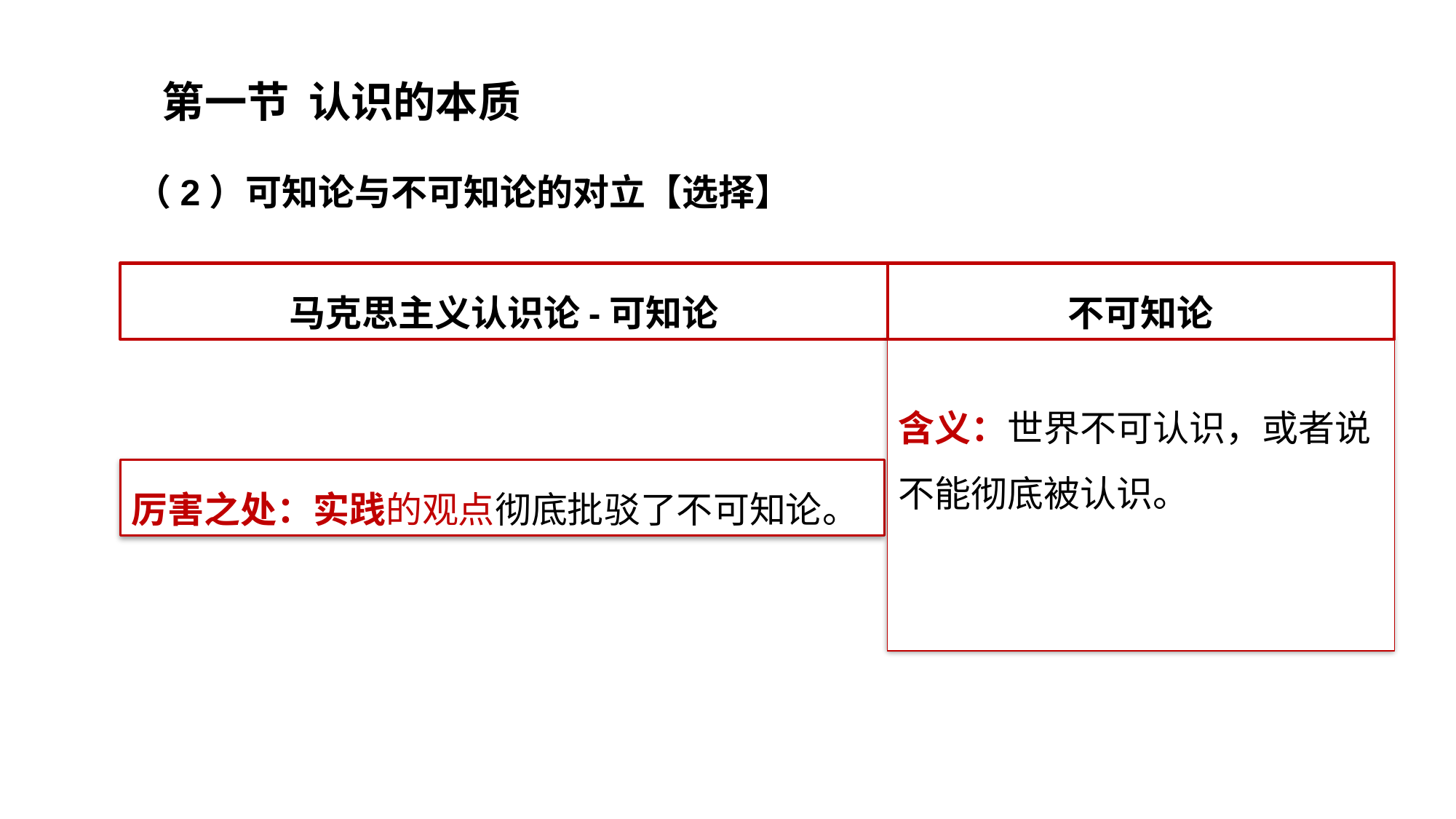

第一节  认识的本质
（2）可知论与不可知论的对立【选择】
马克思主义认识论-可知论
厉害之处：实践的观点彻底批驳了不可知论。
不可知论

含义：世界不可认识，或者说不能彻底被认识。